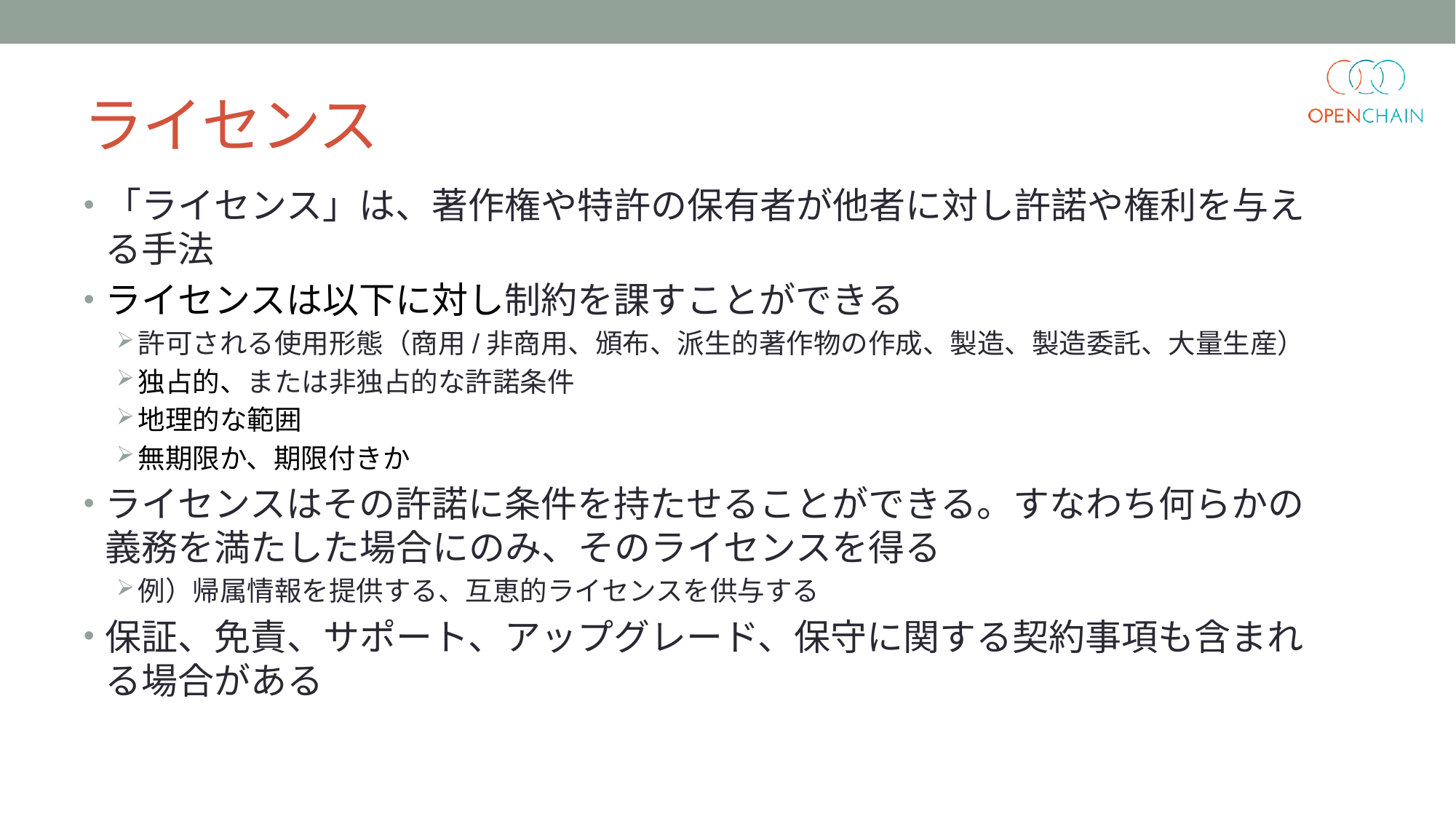

# ライセンス
「ライセンス」は、著作権や特許の保有者が他者に対し許諾や権利を与える手法
ライセンスは以下に対し制約を課すことができる
許可される使用形態（商用/非商用、頒布、派生的著作物の作成、製造、製造委託、大量生産）
独占的、または非独占的な許諾条件
地理的な範囲
無期限か、期限付きか
ライセンスはその許諾に条件を持たせることができる。すなわち何らかの義務を満たした場合にのみ、そのライセンスを得る
例）帰属情報を提供する、互恵的ライセンスを供与する
保証、免責、サポート、アップグレード、保守に関する契約事項も含まれる場合がある